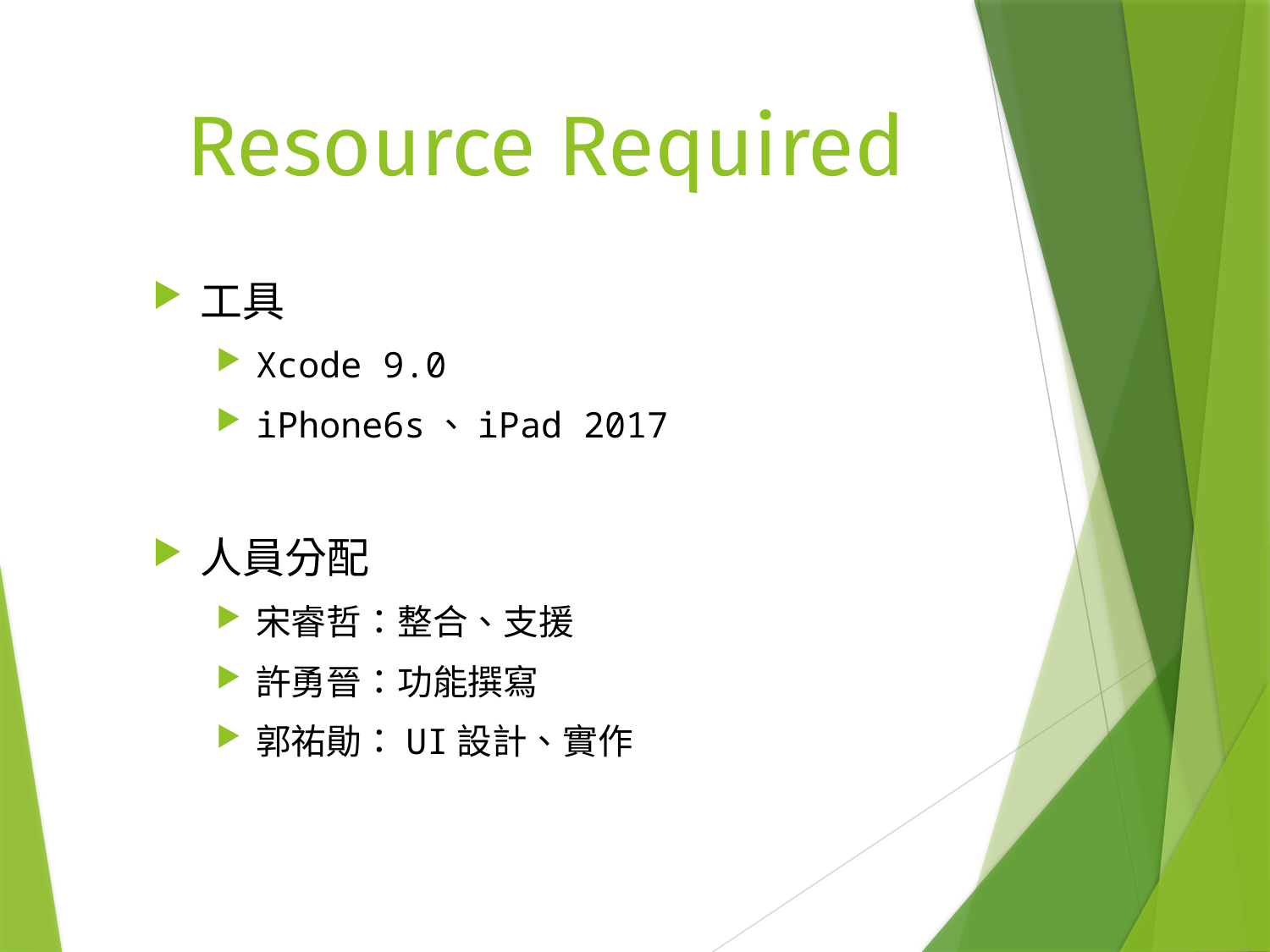

# Resource Required
工具
Xcode 9.0
iPhone6s、iPad 2017

人員分配
宋睿哲：整合、支援
許勇晉：功能撰寫
郭祐勛：UI設計、實作